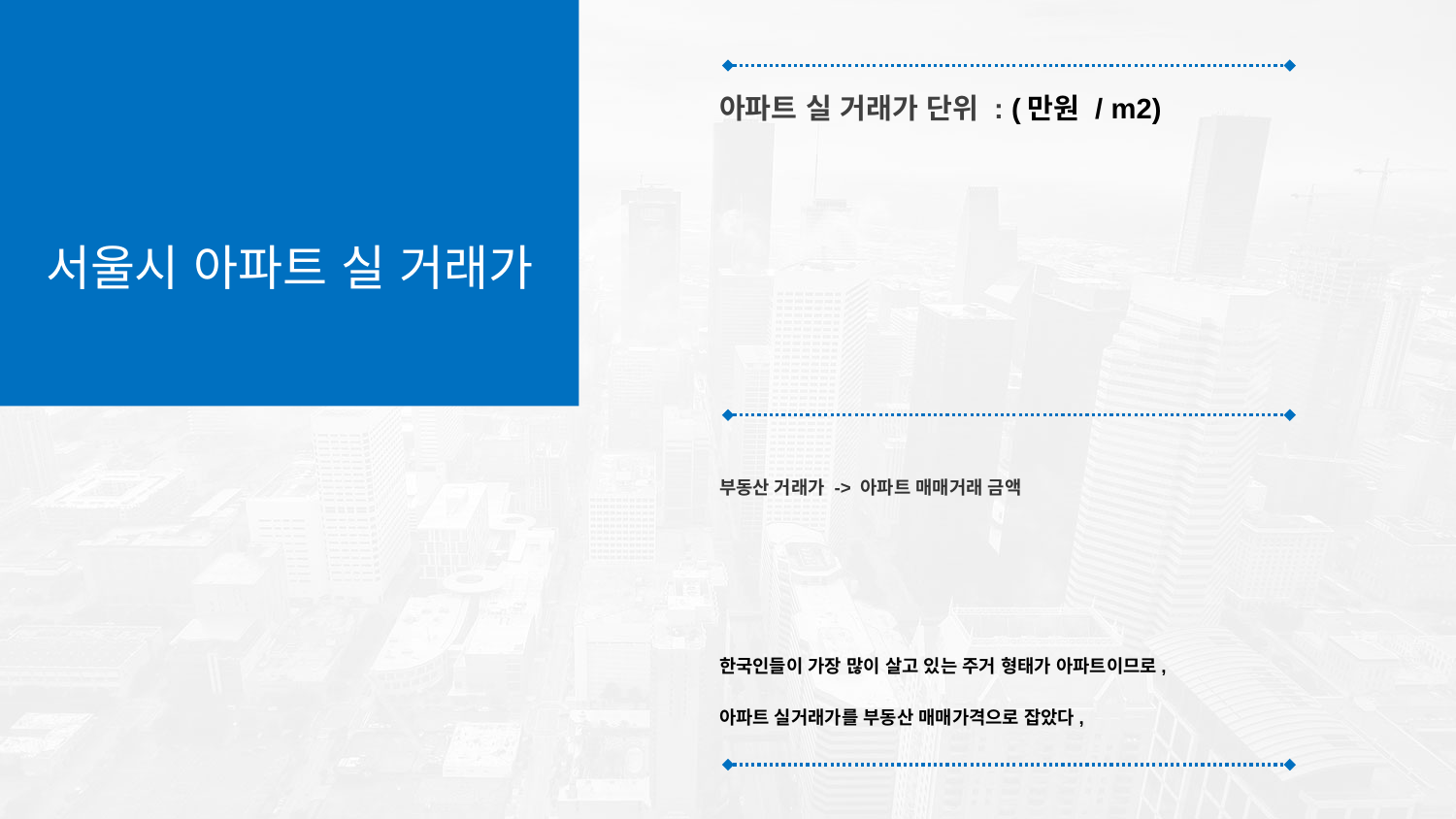

아파트 실 거래가 단위 : (만원 / m2)

부동산 거래가 -> 아파트 매매거래 금액

한국인들이 가장 많이 살고 있는 주거 형태가 아파트이므로,

아파트 실거래가를 부동산 매매가격으로 잡았다,
서울시 아파트 실 거래가